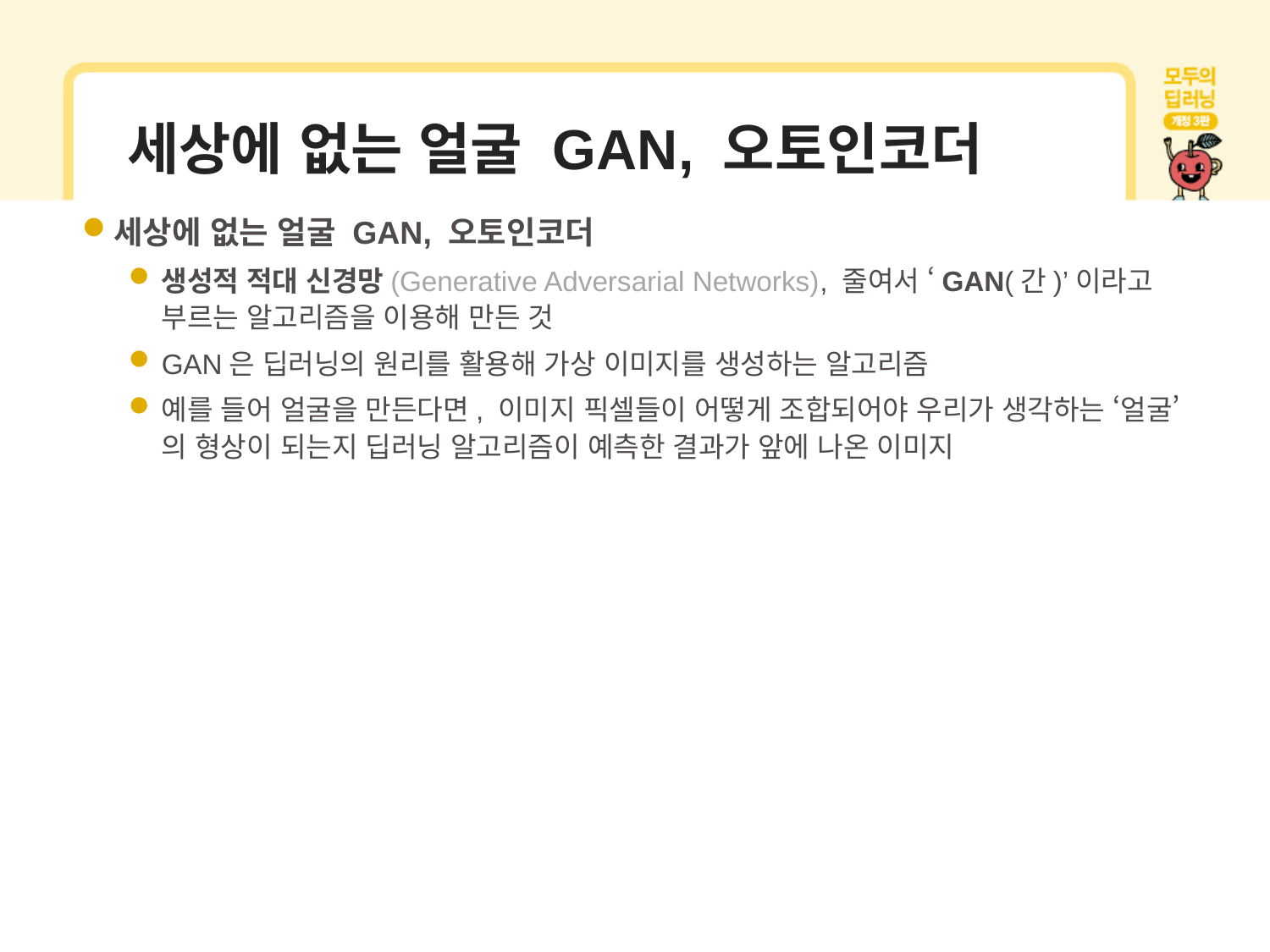

# 세상에 없는 얼굴 GAN, 오토인코더
세상에 없는 얼굴 GAN, 오토인코더
생성적 적대 신경망(Generative Adversarial Networks), 줄여서 ‘GAN(간)’이라고 부르는 알고리즘을 이용해 만든 것
GAN은 딥러닝의 원리를 활용해 가상 이미지를 생성하는 알고리즘
예를 들어 얼굴을 만든다면, 이미지 픽셀들이 어떻게 조합되어야 우리가 생각하는 ‘얼굴’의 형상이 되는지 딥러닝 알고리즘이 예측한 결과가 앞에 나온 이미지